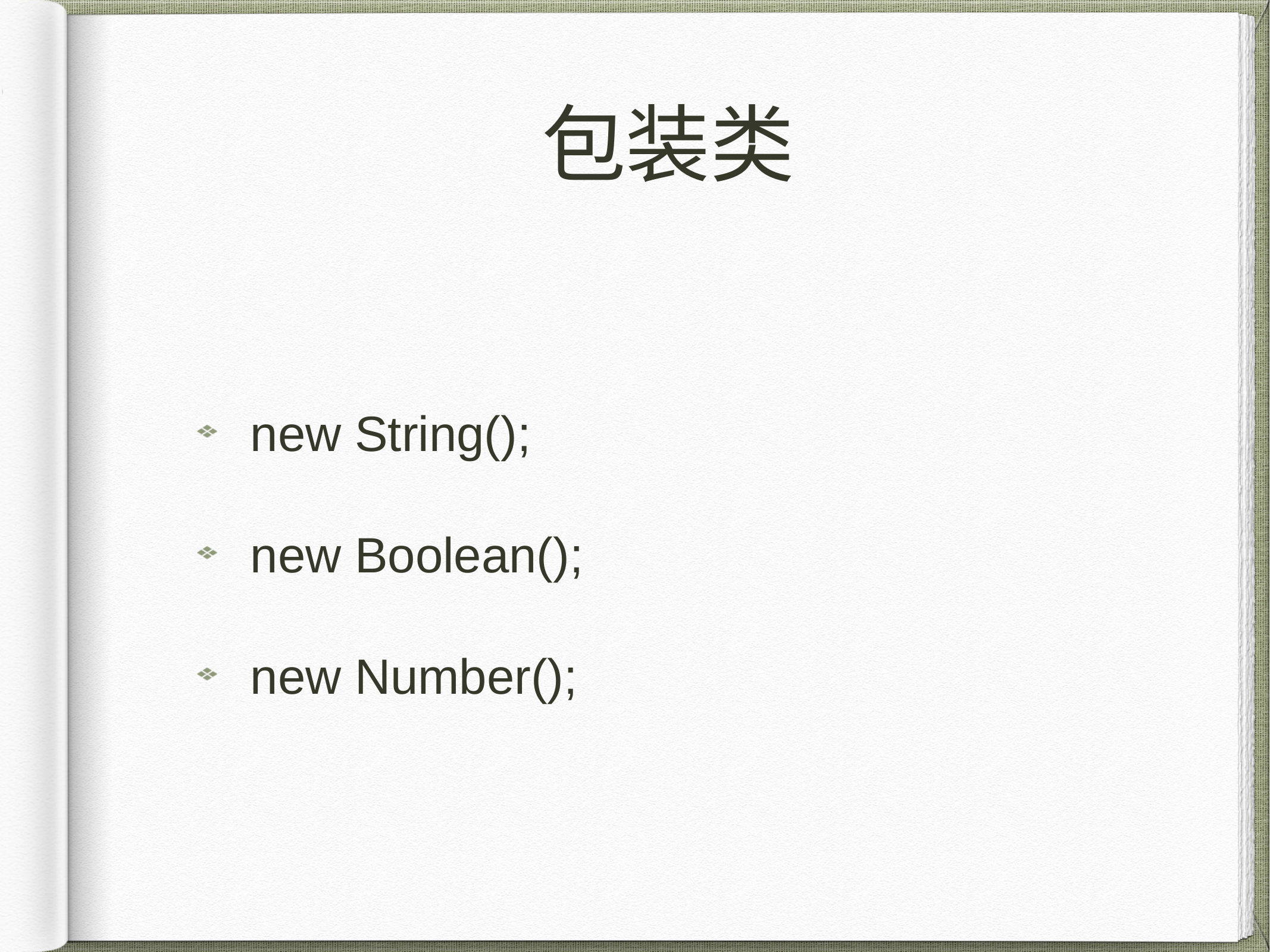

# 包装类
new String();
new Boolean();
new Number();